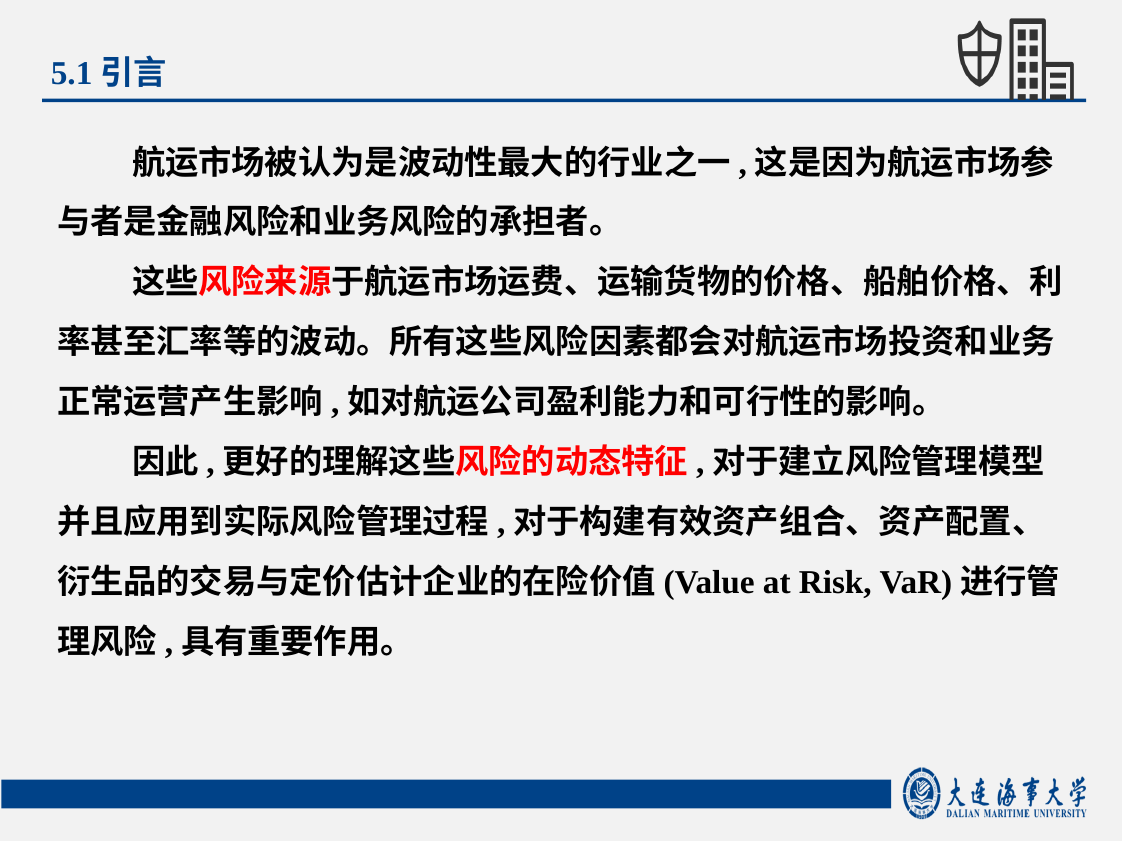

5.1引言
航运市场被认为是波动性最大的行业之一,这是因为航运市场参与者是金融风险和业务风险的承担者。
这些风险来源于航运市场运费、运输货物的价格、船舶价格、利率甚至汇率等的波动。所有这些风险因素都会对航运市场投资和业务正常运营产生影响,如对航运公司盈利能力和可行性的影响。
因此,更好的理解这些风险的动态特征,对于建立风险管理模型并且应用到实际风险管理过程,对于构建有效资产组合、资产配置、衍生品的交易与定价估计企业的在险价值(Value at Risk, VaR)进行管理风险,具有重要作用。